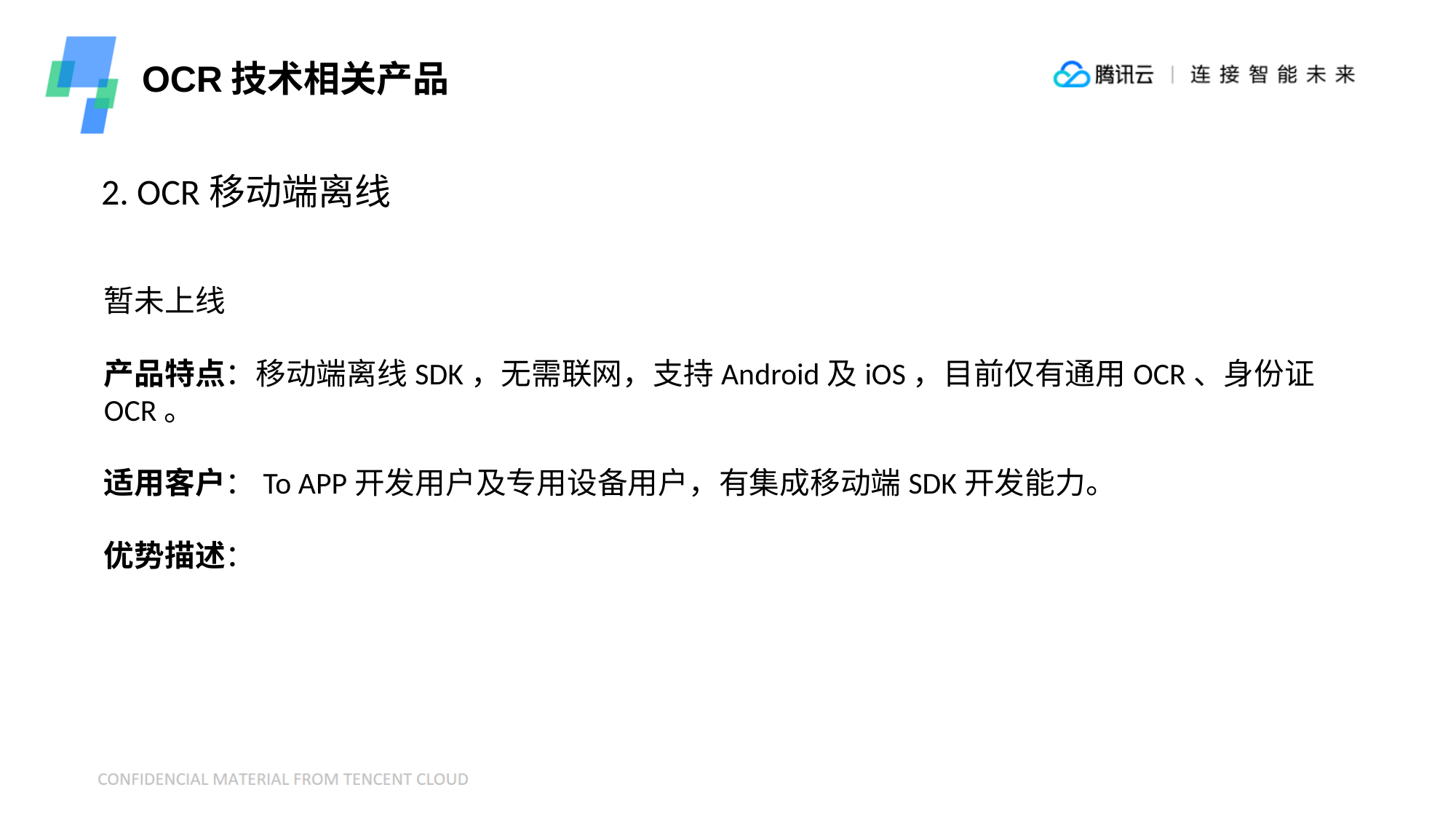

OCR技术相关产品
2. OCR移动端离线
暂未上线

产品特点：移动端离线SDK，无需联网，支持Android及iOS，目前仅有通用OCR、身份证OCR。

适用客户：To APP开发用户及专用设备用户，有集成移动端SDK开发能力。

优势描述：